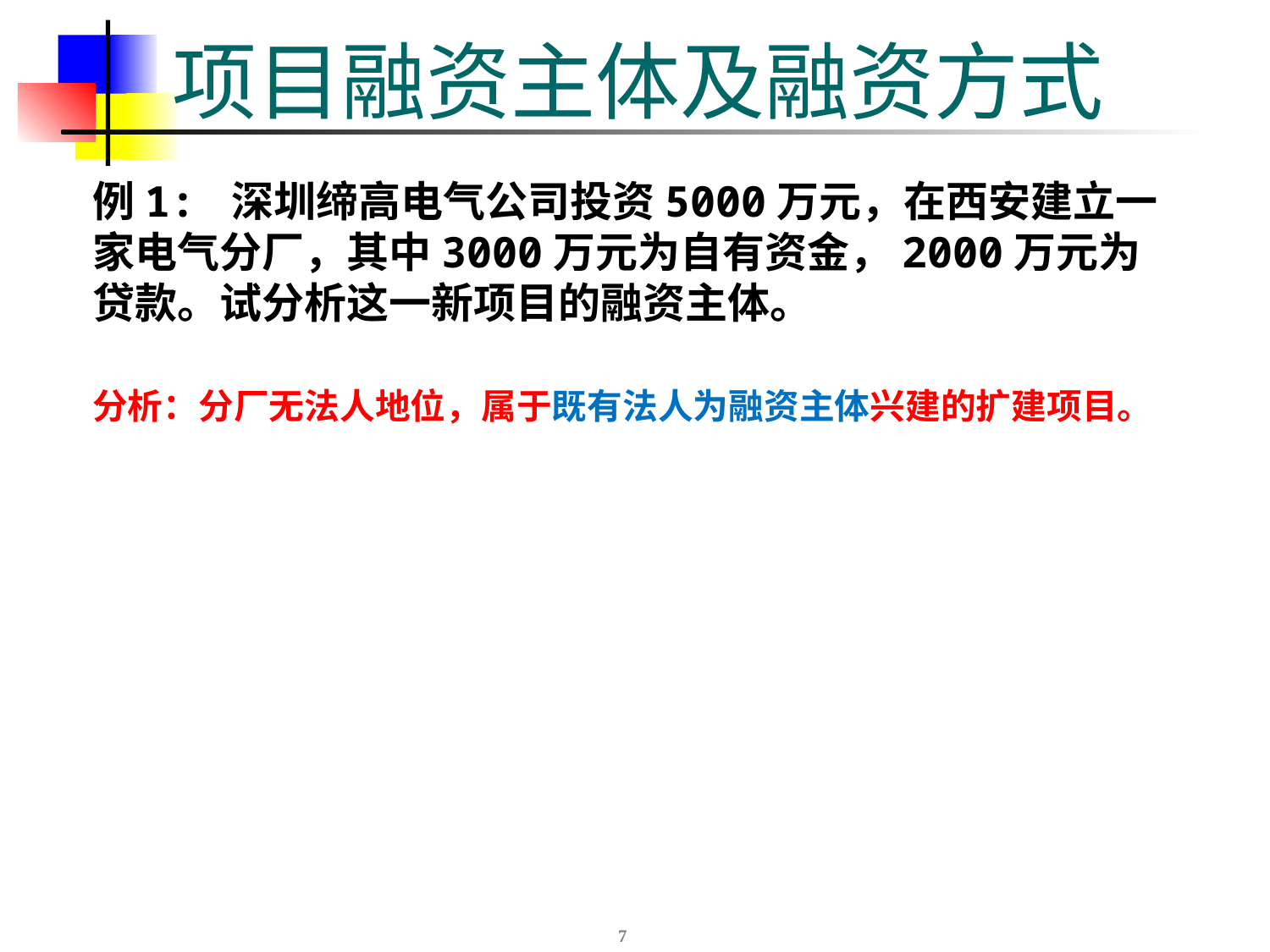

# 项目融资主体及融资方式
例1: 深圳缔高电气公司投资5000万元，在西安建立一家电气分厂，其中3000万元为自有资金，2000万元为贷款。试分析这一新项目的融资主体。
分析：分厂无法人地位，属于既有法人为融资主体兴建的扩建项目。
7